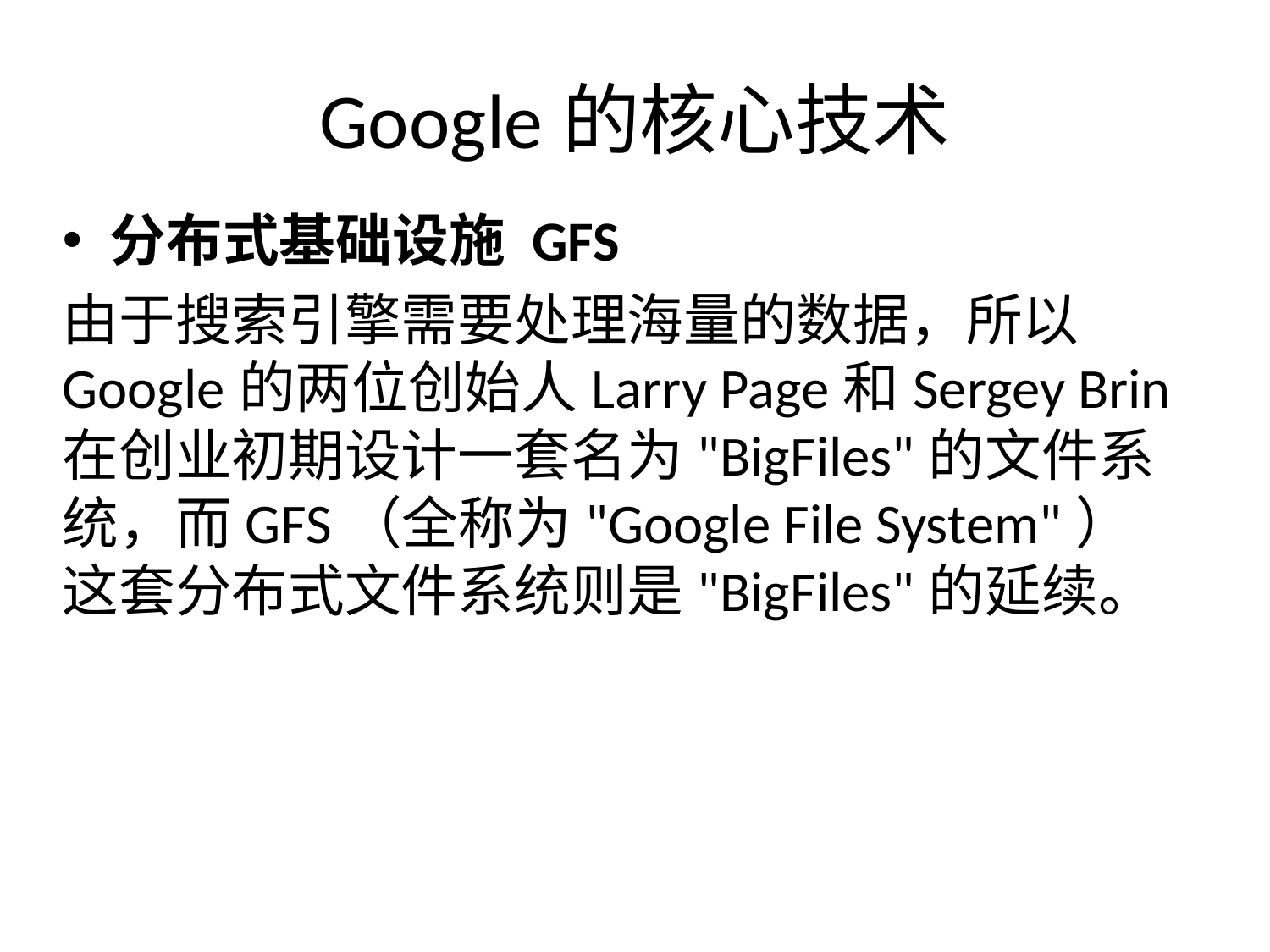

# Google的核心技术
分布式基础设施 GFS
由于搜索引擎需要处理海量的数据，所以Google的两位创始人Larry Page和Sergey Brin在创业初期设计一套名为"BigFiles"的文件系统，而GFS（全称为"Google File System"）这套分布式文件系统则是"BigFiles"的延续。